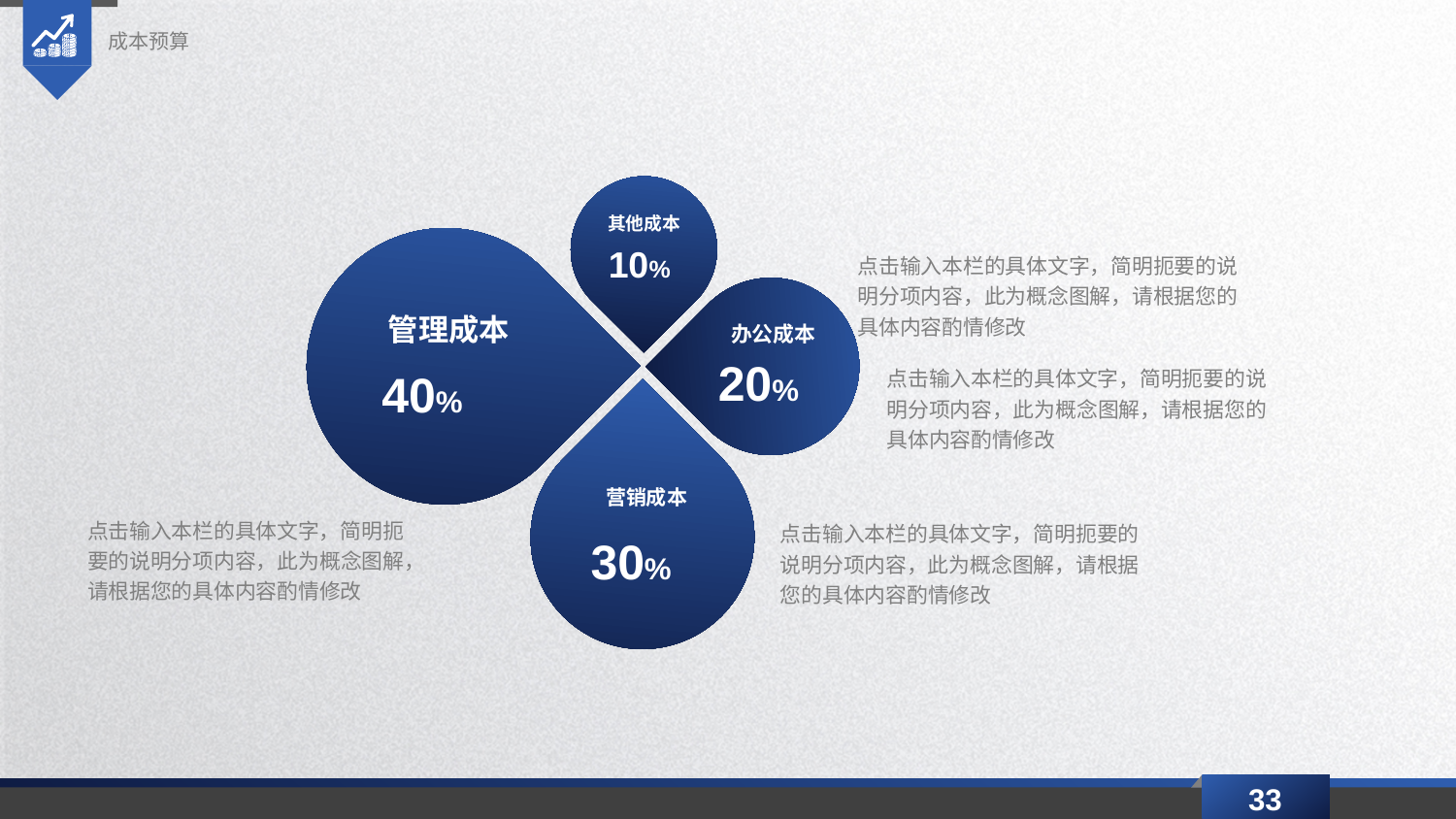

成本预算

其他成本
10%

管理成本
40%
点击输入本栏的具体文字，简明扼要的说明分项内容，此为概念图解，请根据您的具体内容酌情修改

办公成本
20%
点击输入本栏的具体文字，简明扼要的说明分项内容，此为概念图解，请根据您的具体内容酌情修改

营销成本
30%
点击输入本栏的具体文字，简明扼要的说明分项内容，此为概念图解，请根据您的具体内容酌情修改
点击输入本栏的具体文字，简明扼要的说明分项内容，此为概念图解，请根据您的具体内容酌情修改

33